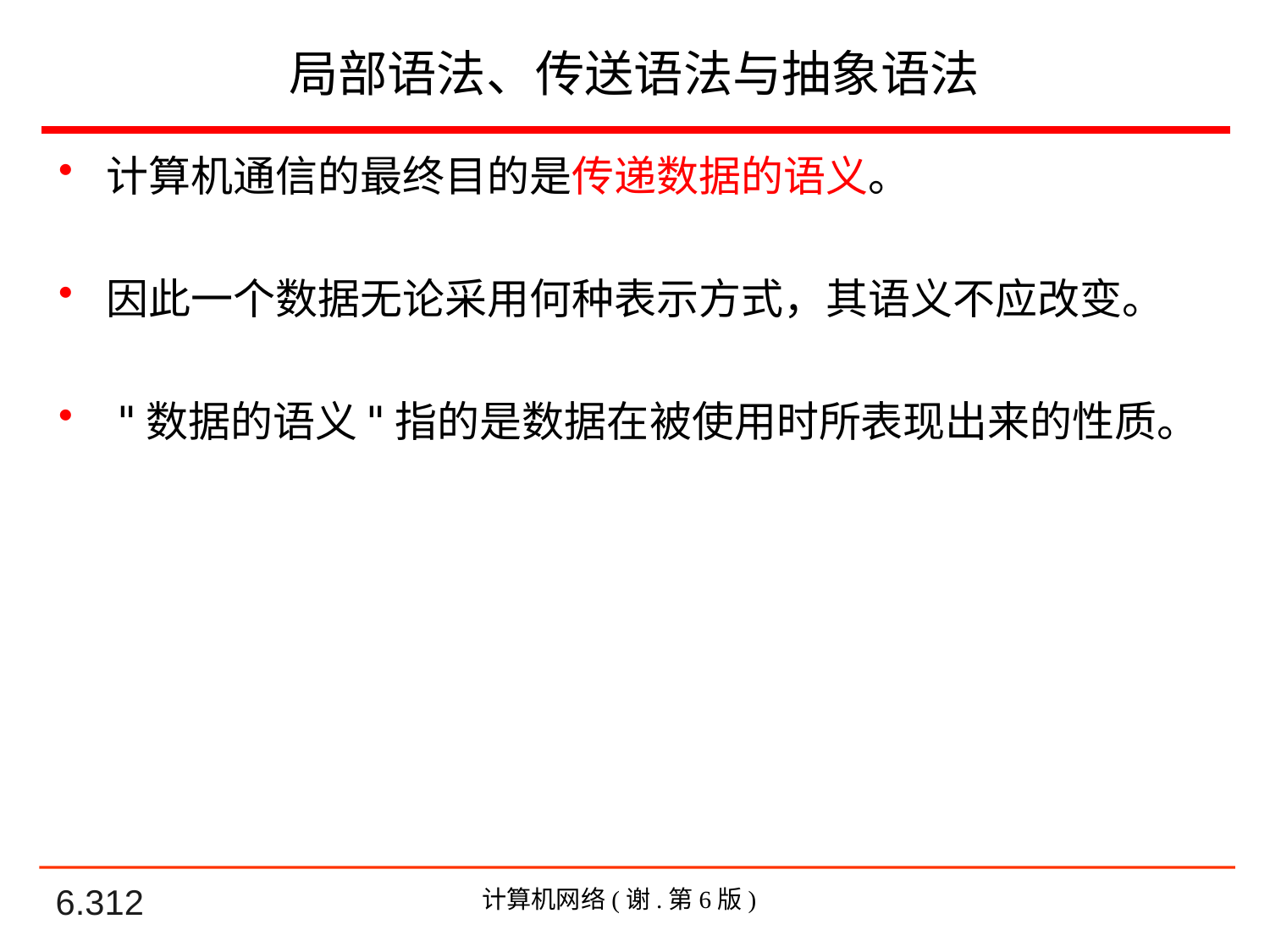

# 局部语法、传送语法与抽象语法
计算机通信的最终目的是传递数据的语义。

因此一个数据无论采用何种表示方式，其语义不应改变。

 "数据的语义"指的是数据在被使用时所表现出来的性质。